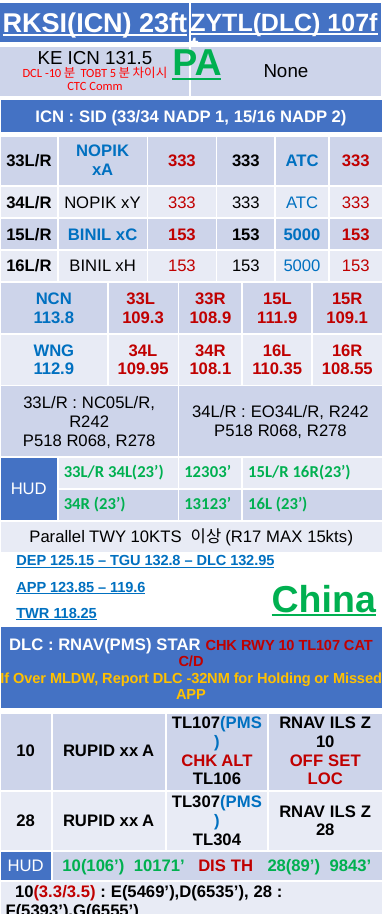

| RKSI(ICN) 23ft | ZYTL(DLC) 107ft |
| --- | --- |
| KE ICN 131.5 DCL -10분 TOBT 5분 차이시 CTC Comm | None |
PA
| ICN : SID (33/34 NADP 1, 15/16 NADP 2) |  |  |  |  |  |  |  |  |  |
| --- | --- | --- | --- | --- | --- | --- | --- | --- | --- |
| 33L/R | NOPIK xA |  | 333 |  | 333 |  | ATC |  | 333 |
| 34L/R | NOPIK xY |  | 333 |  | 333 |  | ATC |  | 333 |
| 15L/R | BINIL xC |  | 153 |  | 153 |  | 5000 |  | 153 |
| 16L/R | BINIL xH |  | 153 |  | 153 |  | 5000 |  | 153 |
| NCN 113.8 |  | 33L 109.3 |  | 33R 108.9 |  | 15L 111.9 |  | 15R 109.1 |  |
| WNG 112.9 |  | 34L 109.95 |  | 34R 108.1 |  | 16L 110.35 |  | 16R 108.55 |  |
| 33L/R : NC05L/R, R242 P518 R068, R278 |  |  |  | 34L/R : EO34L/R, R242 P518 R068, R278 |  |  |  |  |  |
| HUD | 33L/R 34L(23’) |  |  | 12303’ |  | 15L/R 16R(23’) |  |  |  |
|  | 34R (23’) |  |  | 13123’ |  | 16L (23’) |  |  |  |
| Parallel TWY 10KTS 이상(R17 MAX 15kts) |  |  |  |  |  |  |  |  |  |
DEP 125.15 – TGU 132.8 – DLC 132.95
APP 123.85 – 119.6
TWR 118.25
China
| DLC : RNAV(PMS) STAR CHK RWY 10 TL107 CAT C/D If Over MLDW, Report DLC -32NM for Holding or Missed APP |  |  |  |
| --- | --- | --- | --- |
| 10 | RUPID xx A | TL107(PMS) CHK ALT TL106 | RNAV ILS Z 10 OFF SET LOC |
| 28 | RUPID xx A | TL307(PMS) TL304 | RNAV ILS Z 28 |
| HUD | 10(106’) 10171’ DIS TH 28(89’) 9843’ |  |  |
| 10(3.3/3.5) : E(5469’),D(6535’), 28 : F(5393’),G(6555’) |  |  |  |
| RWY 10 Align After DA Due Terrain (NO AUTO L/D) Align by Visual Follow GS Parking Brake Remain SET (After All Offload then REQ Release) APU off Procedure |  |  |  |